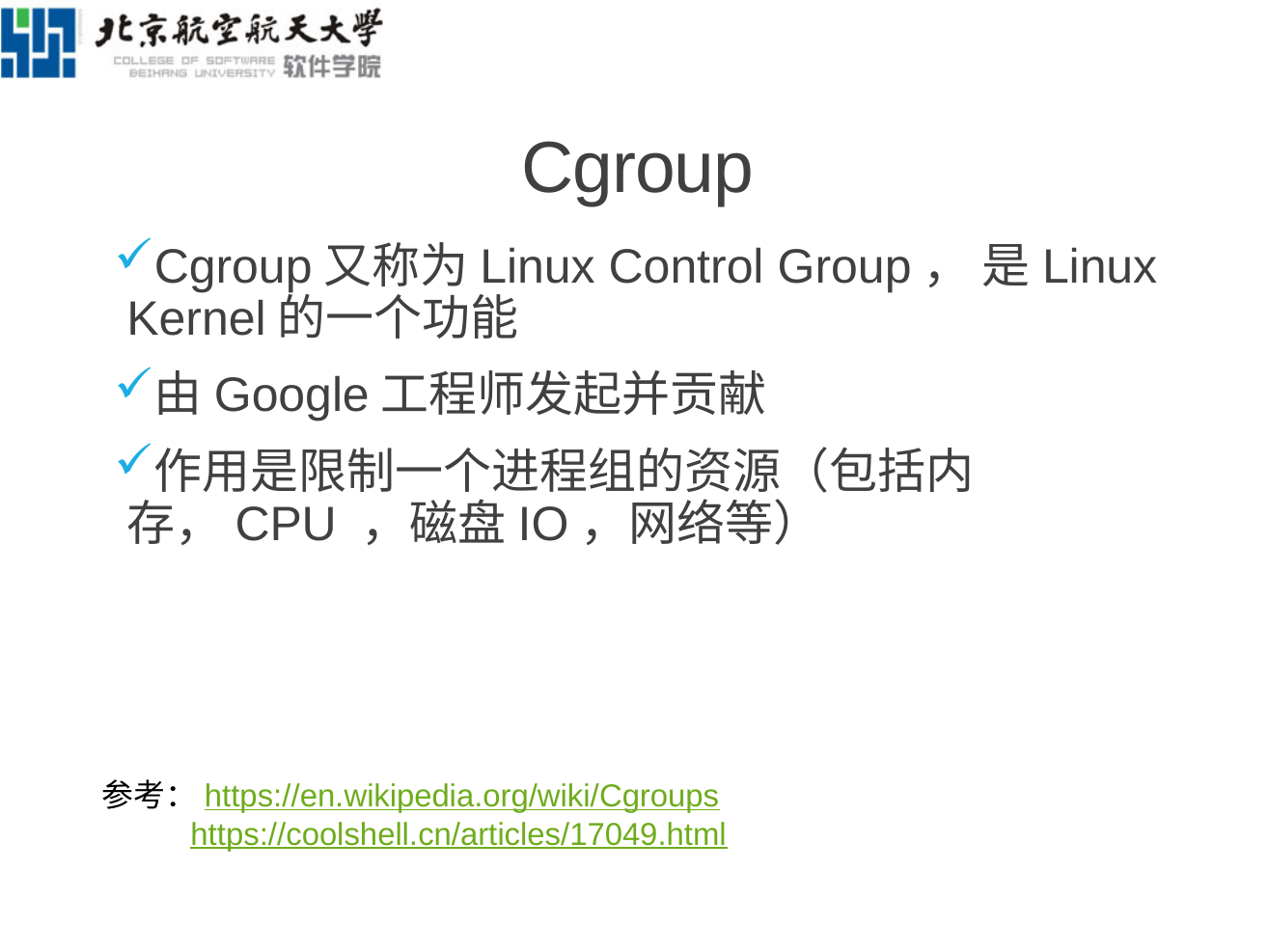

# Cgroup
Cgroup又称为Linux Control Group， 是Linux Kernel的一个功能
由Google工程师发起并贡献
作用是限制一个进程组的资源（包括内存，CPU ，磁盘IO，网络等）
参考：https://en.wikipedia.org/wiki/Cgroups
          https://coolshell.cn/articles/17049.html